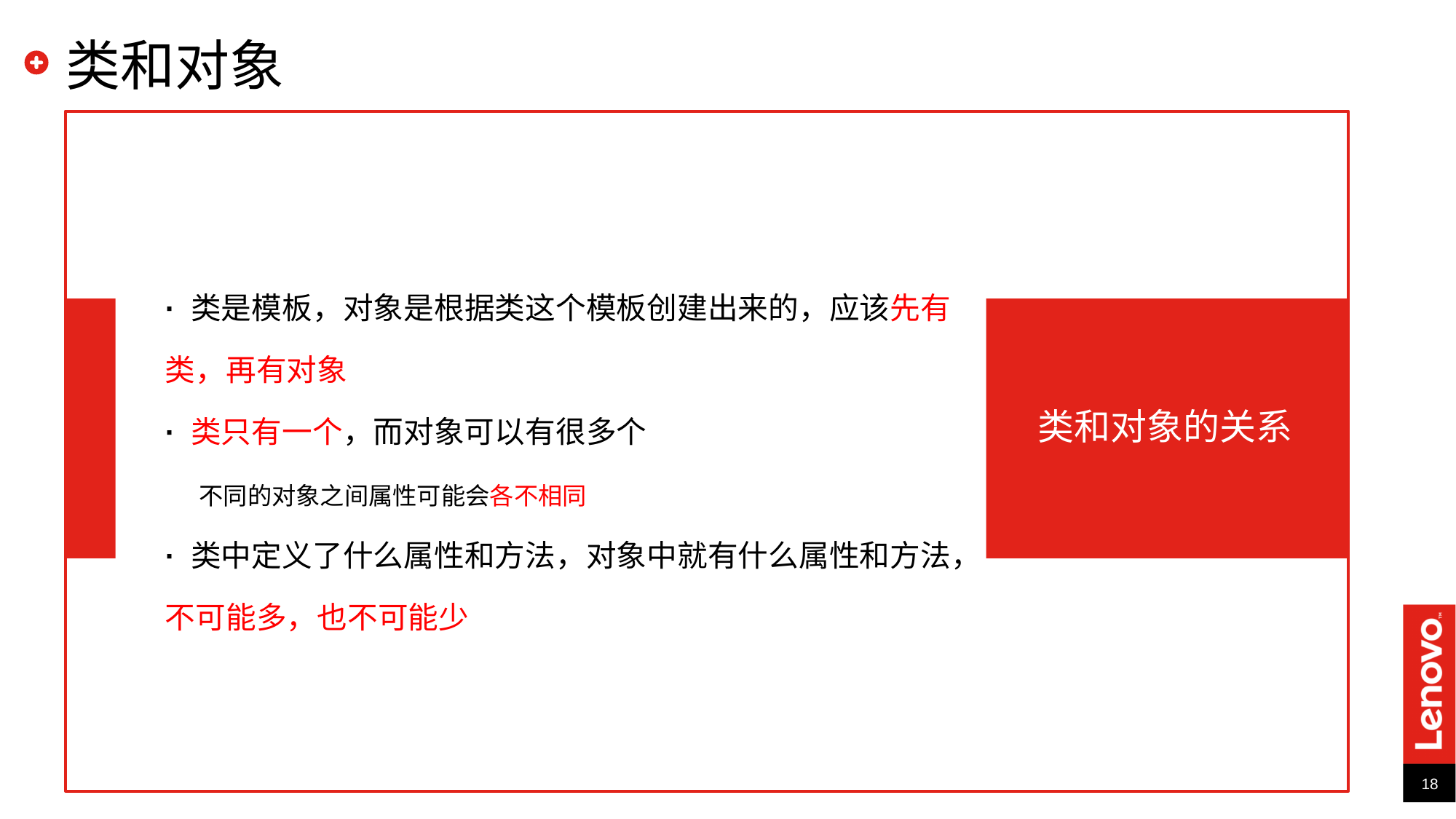

# 类和对象

· 类是模板，对象是根据类这个模板创建出来的，应该先有类，再有对象
· 类只有一个，而对象可以有很多个
    不同的对象之间属性可能会各不相同
· 类中定义了什么属性和方法，对象中就有什么属性和方法，不可能多，也不可能少
类和对象的关系